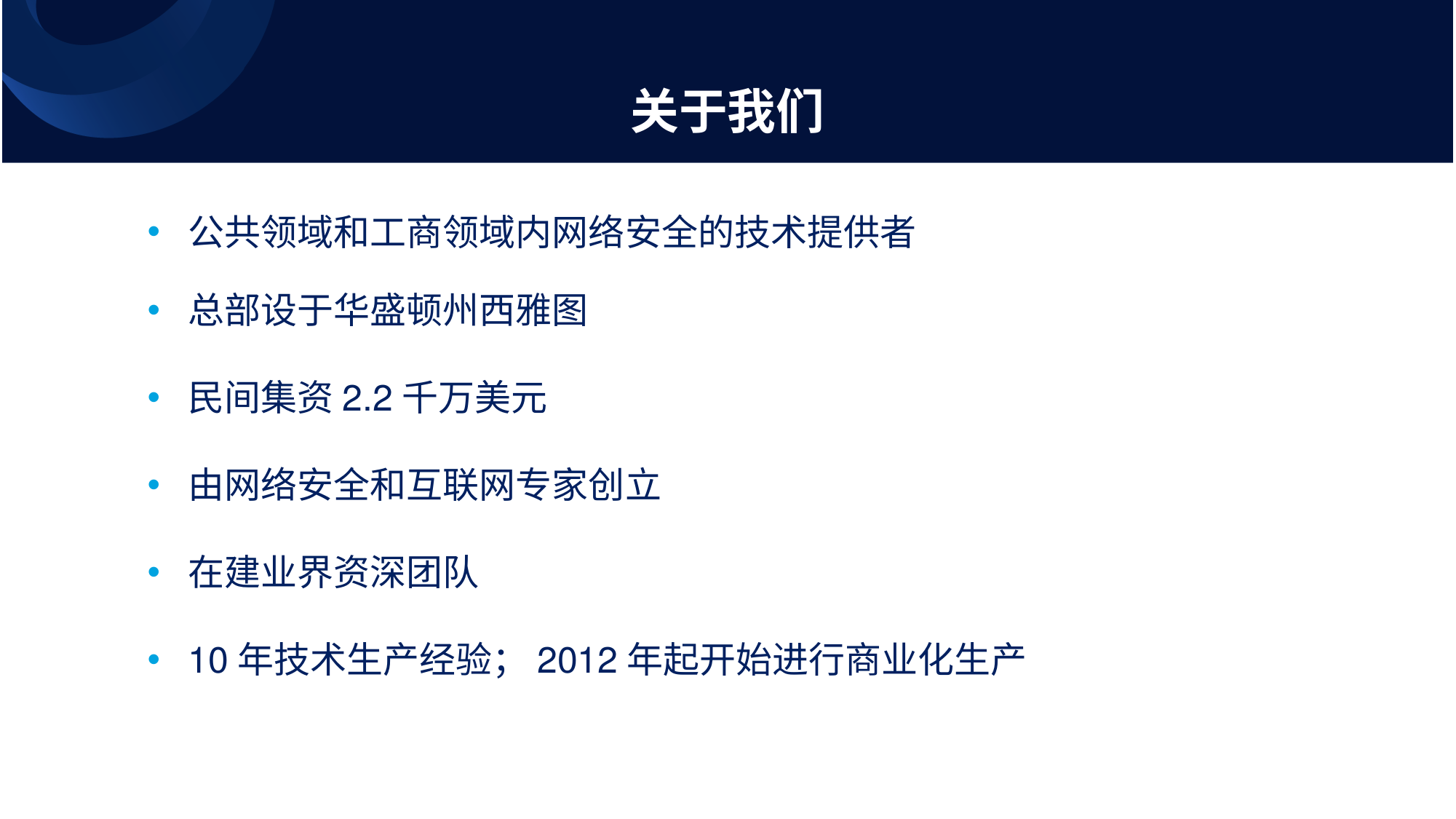

# 关于我们
公共领域和工商领域内网络安全的技术提供者

总部设于华盛顿州西雅图

民间集资2.2千万美元

由网络安全和互联网专家创立

在建业界资深团队

10年技术生产经验；2012年起开始进行商业化生产